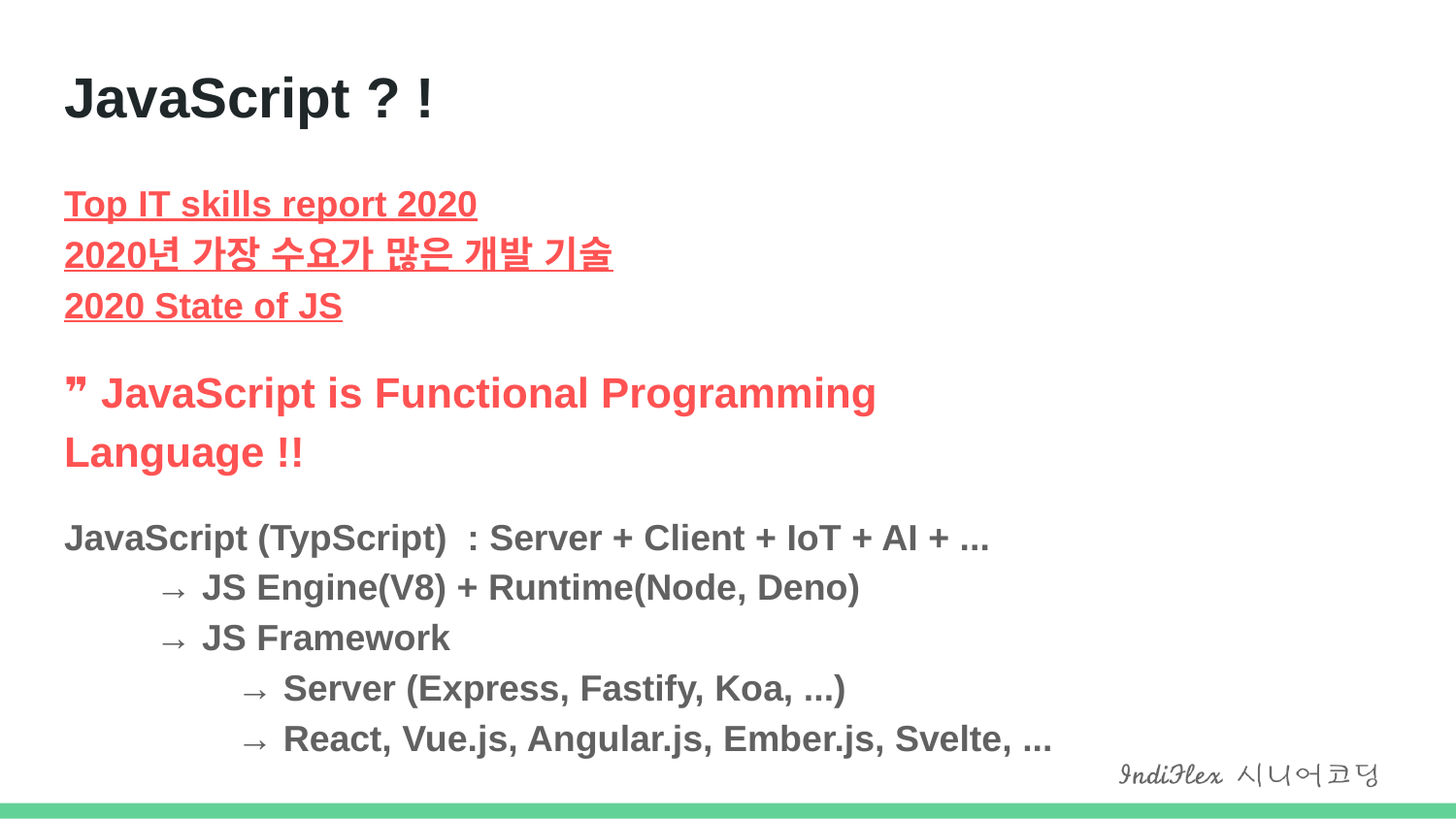

# JavaScript ? !
Top IT skills report 2020
2020년 가장 수요가 많은 개발 기술
2020 State of JS
❞ JavaScript is Functional Programming Language !!
JavaScript (TypScript)  : Server + Client + IoT + AI + ...
         → JS Engine(V8) + Runtime(Node, Deno)
         → JS Framework
                 → Server (Express, Fastify, Koa, ...)
                 → React, Vue.js, Angular.js, Ember.js, Svelte, ...